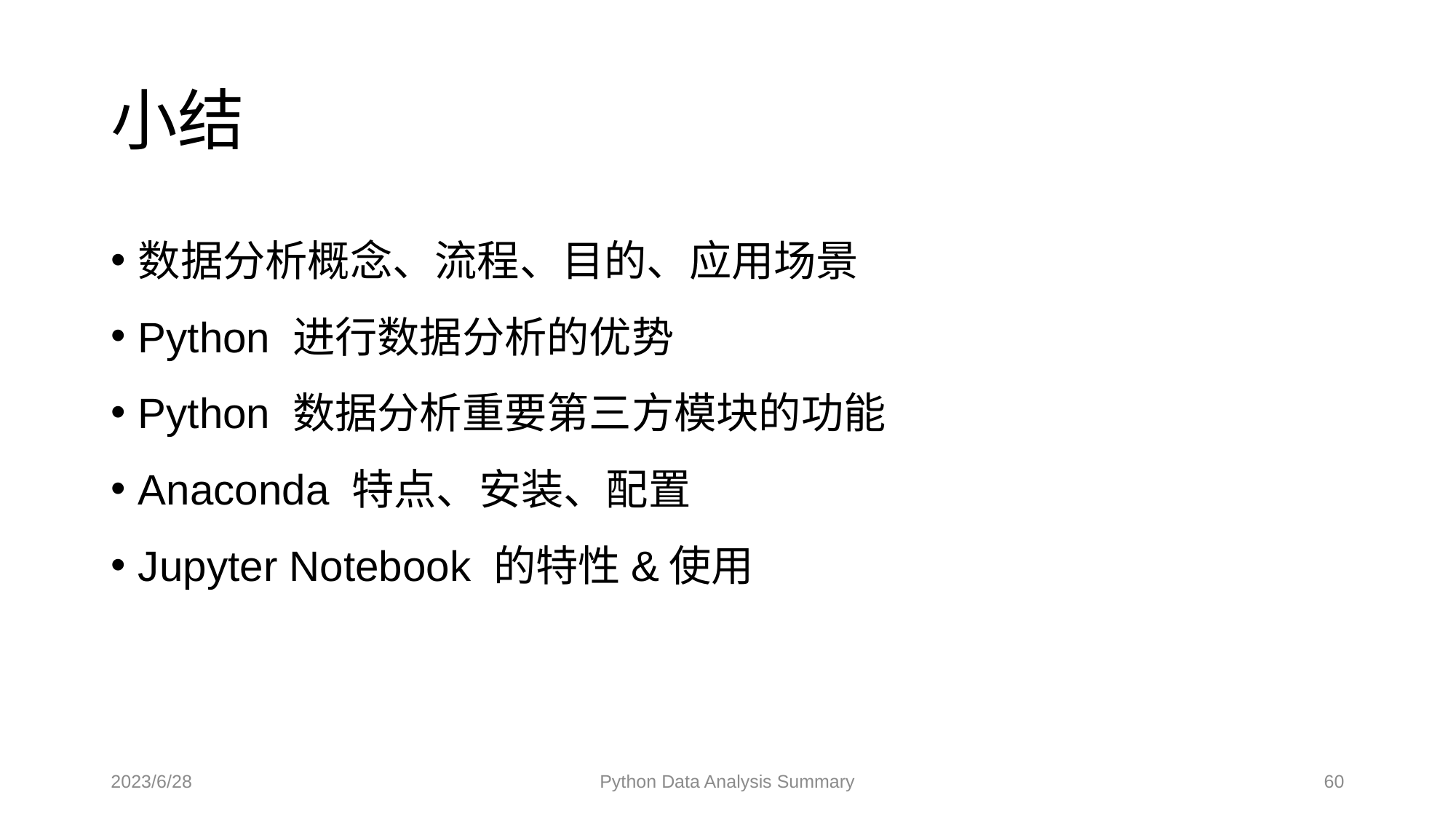

# 小结
数据分析概念、流程、目的、应用场景
Python 进行数据分析的优势
Python 数据分析重要第三方模块的功能
Anaconda 特点、安装、配置
Jupyter Notebook 的特性&使用
2023/6/28
Python Data Analysis Summary
60